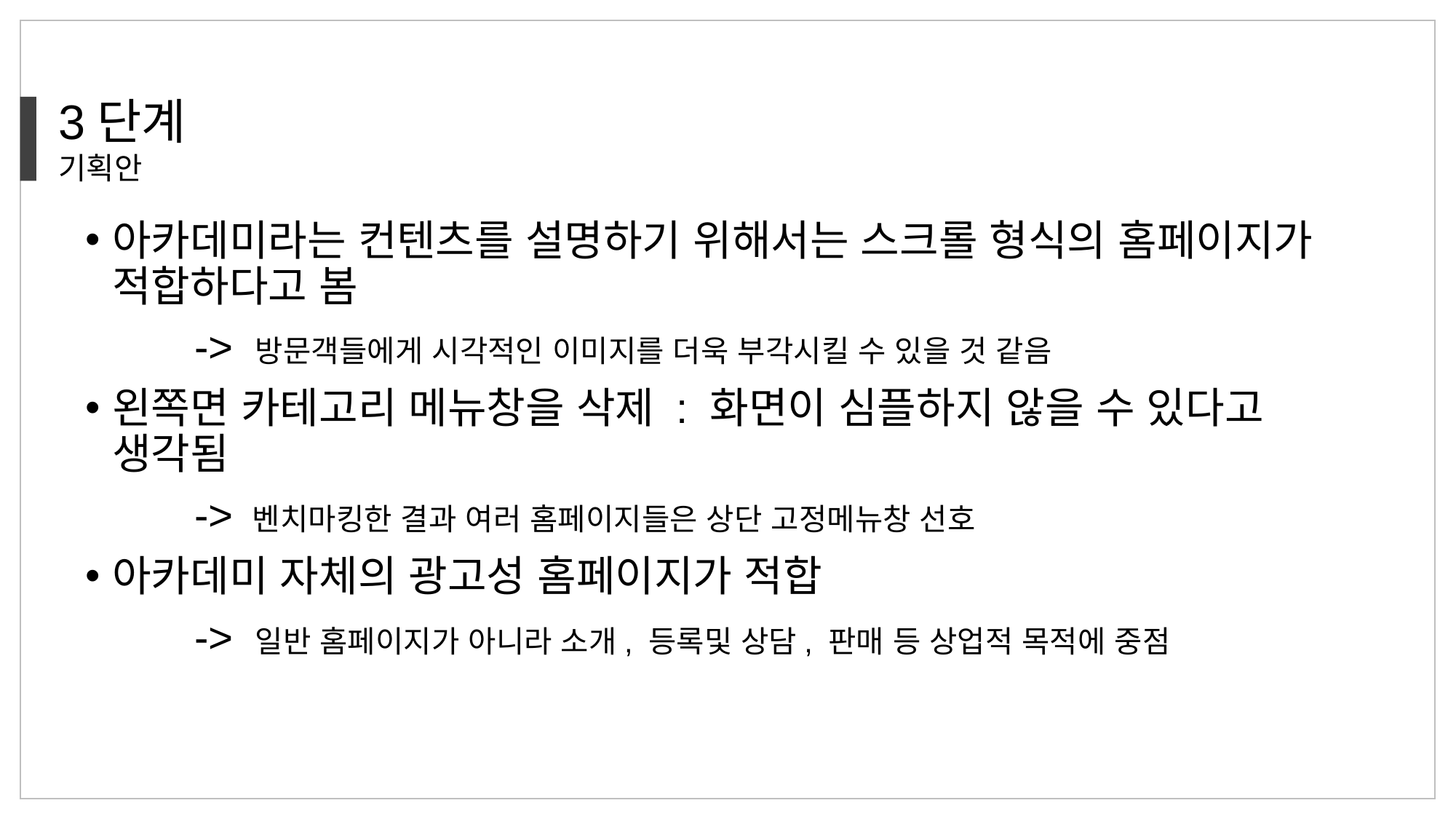

3단계
기획안

아카데미라는 컨텐츠를 설명하기 위해서는 스크롤 형식의 홈페이지가 적합하다고 봄
	-> 방문객들에게 시각적인 이미지를 더욱 부각시킬 수 있을 것 같음
왼쪽면 카테고리 메뉴창을 삭제 : 화면이 심플하지 않을 수 있다고 생각됨
	-> 벤치마킹한 결과 여러 홈페이지들은 상단 고정메뉴창 선호
아카데미 자체의 광고성 홈페이지가 적합
	-> 일반 홈페이지가 아니라 소개, 등록및 상담, 판매 등 상업적 목적에 중점